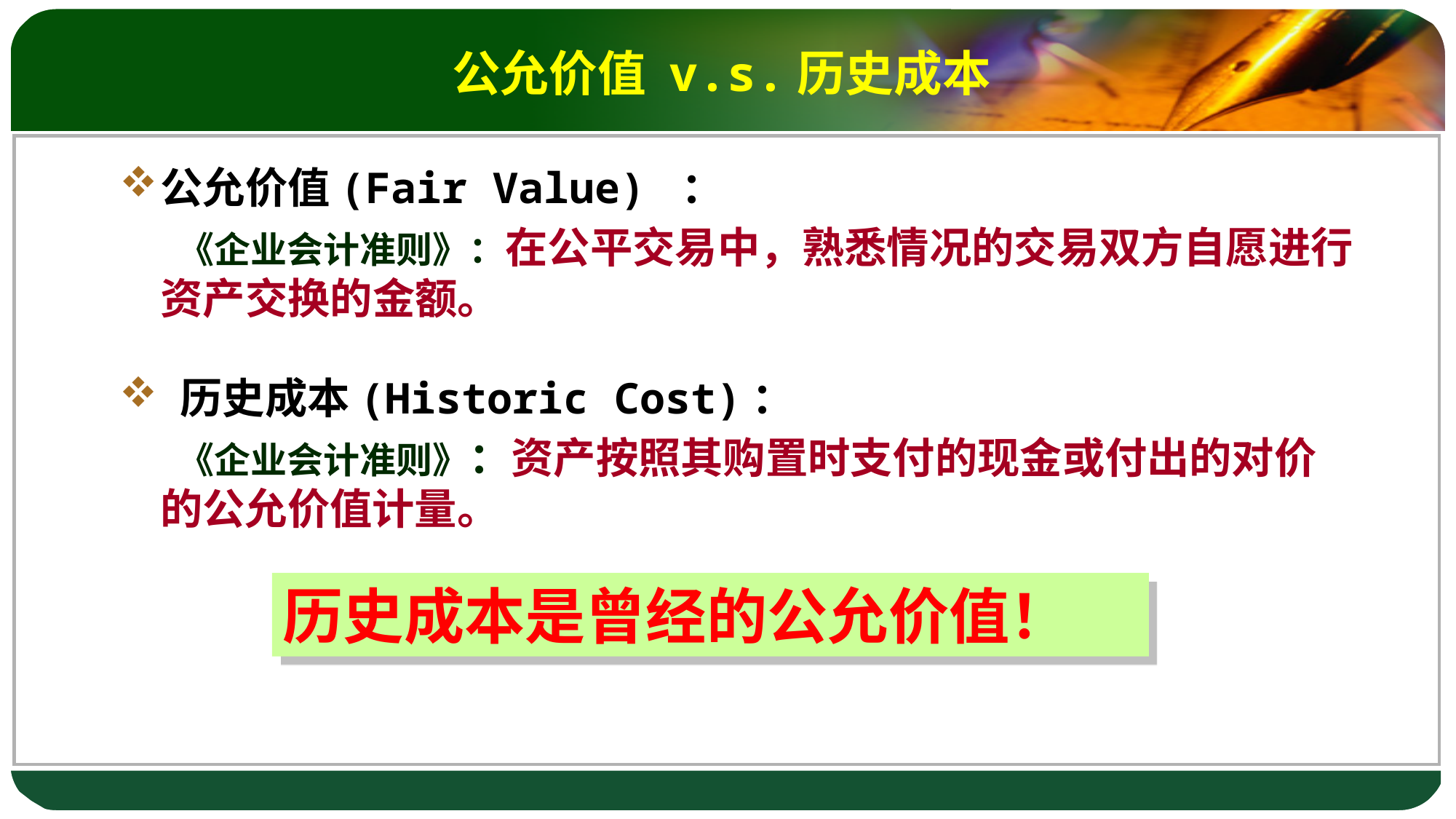

# 公允价值 v.s.历史成本
公允价值(Fair Value) ：
     《企业会计准则》：在公平交易中，熟悉情况的交易双方自愿进行资产交换的金额。
 历史成本(Historic Cost)：
     《企业会计准则》：资产按照其购置时支付的现金或付出的对价的公允价值计量。
历史成本是曾经的公允价值！